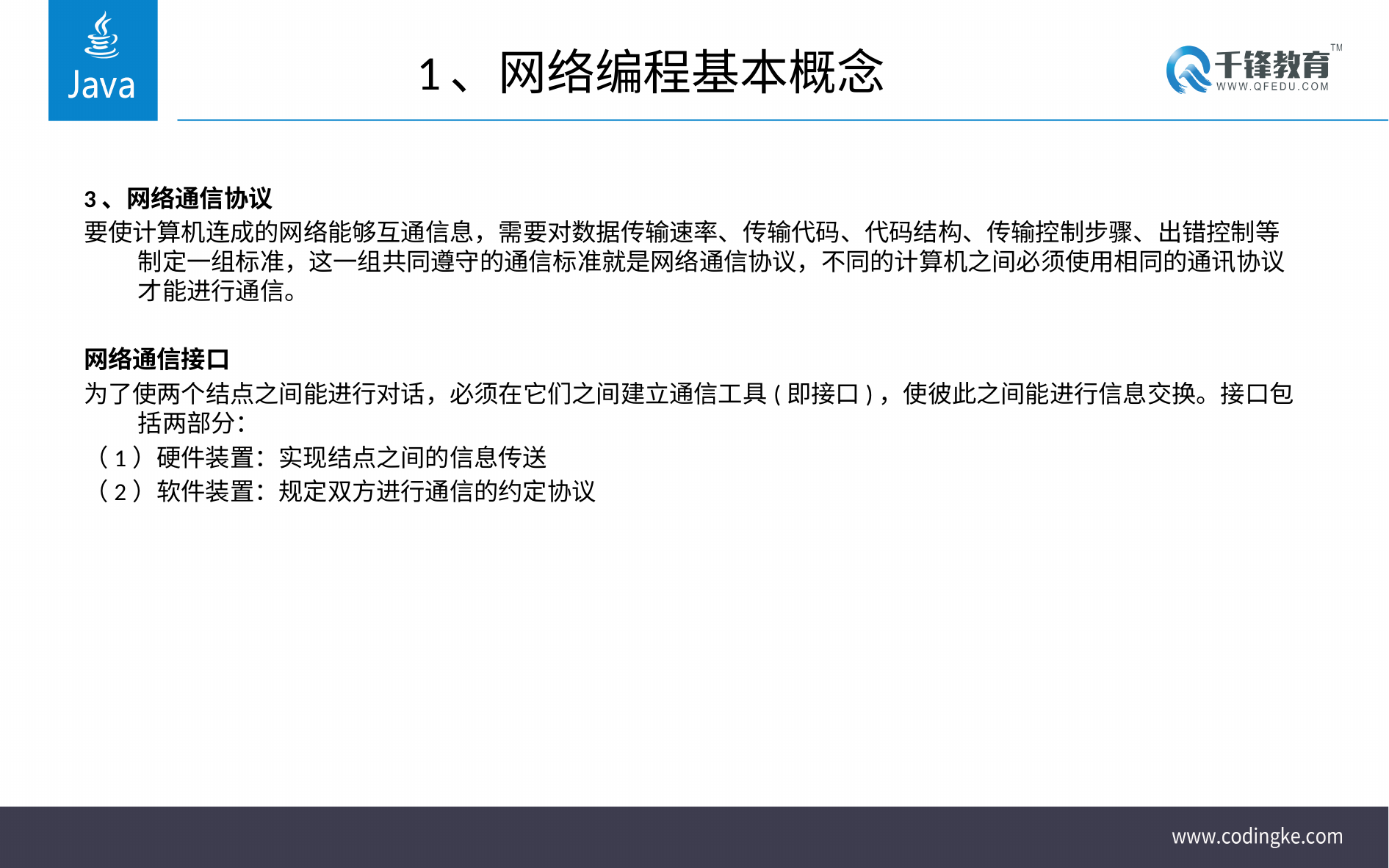

# 1、网络编程基本概念
3、网络通信协议
要使计算机连成的网络能够互通信息，需要对数据传输速率、传输代码、代码结构、传输控制步骤、出错控制等制定一组标准，这一组共同遵守的通信标准就是网络通信协议，不同的计算机之间必须使用相同的通讯协议才能进行通信。

网络通信接口
为了使两个结点之间能进行对话，必须在它们之间建立通信工具(即接口)，使彼此之间能进行信息交换。接口包括两部分：
（1）硬件装置：实现结点之间的信息传送
（2）软件装置：规定双方进行通信的约定协议